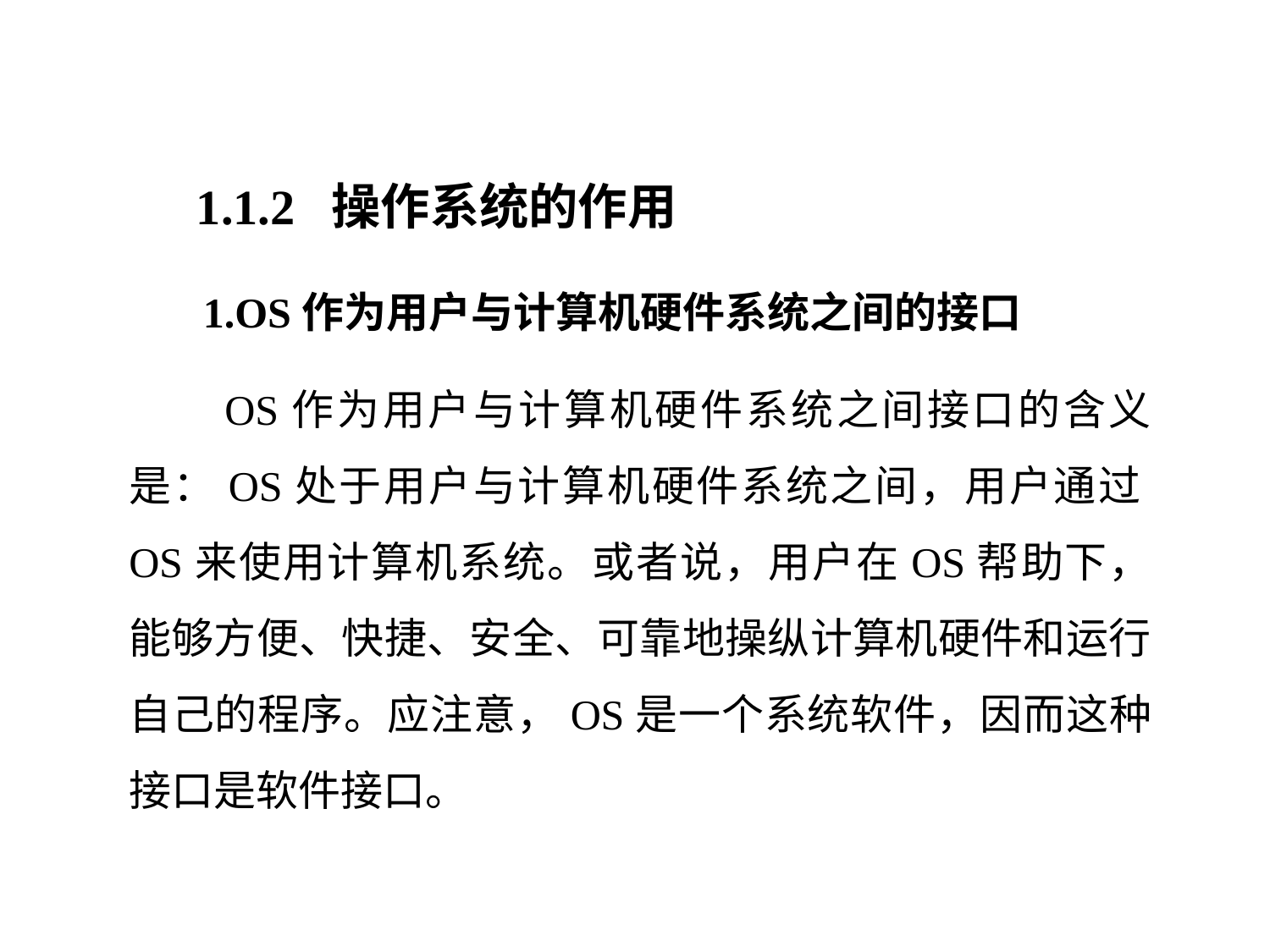

1.1.2  操作系统的作用
       1.OS作为用户与计算机硬件系统之间的接口
       OS作为用户与计算机硬件系统之间接口的含义是：OS处于用户与计算机硬件系统之间，用户通过OS来使用计算机系统。或者说，用户在OS帮助下，能够方便、快捷、安全、可靠地操纵计算机硬件和运行自己的程序。应注意，OS是一个系统软件，因而这种接口是软件接口。